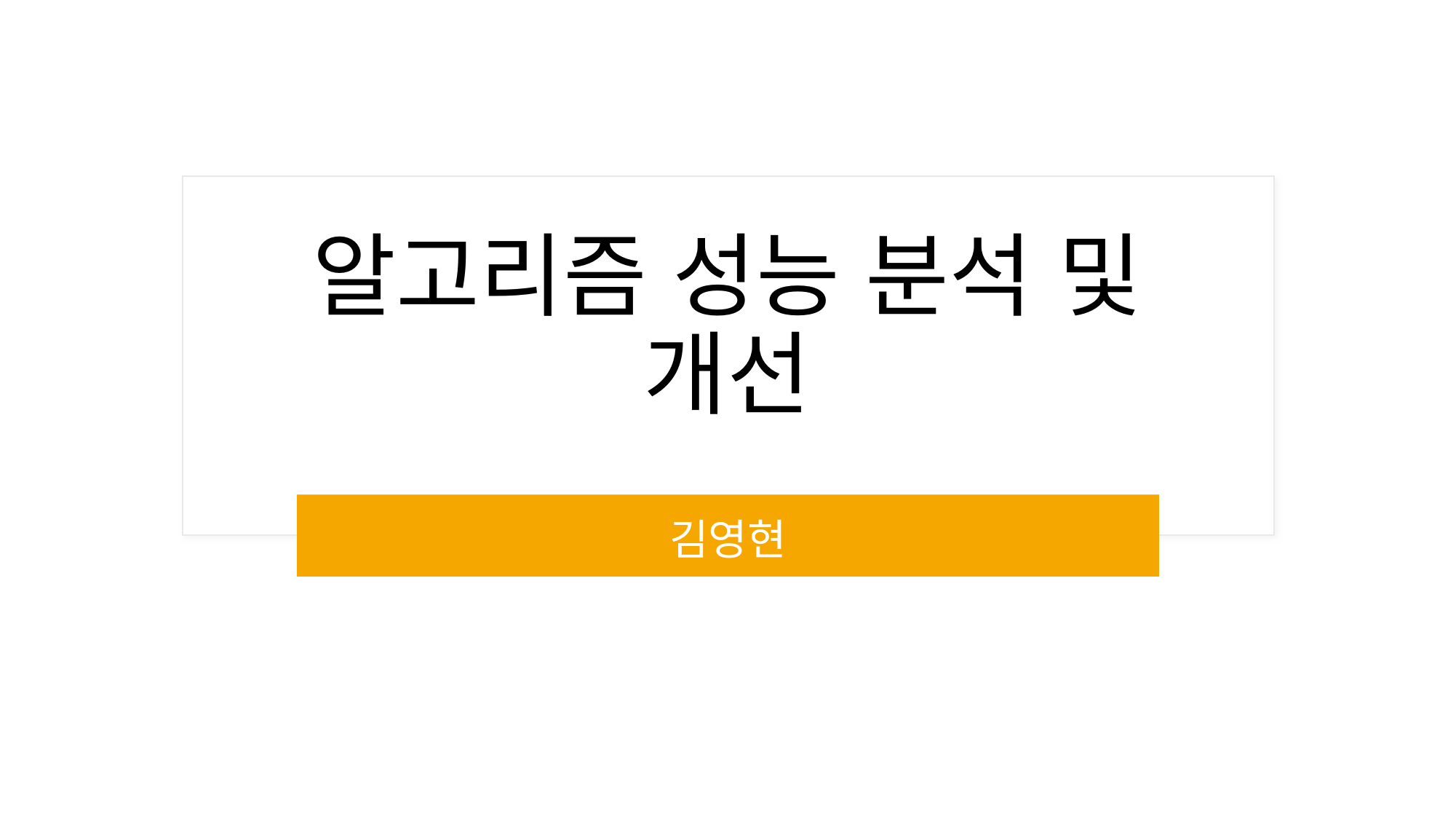

# 알고리즘 성능 분석 및 개선
김영현